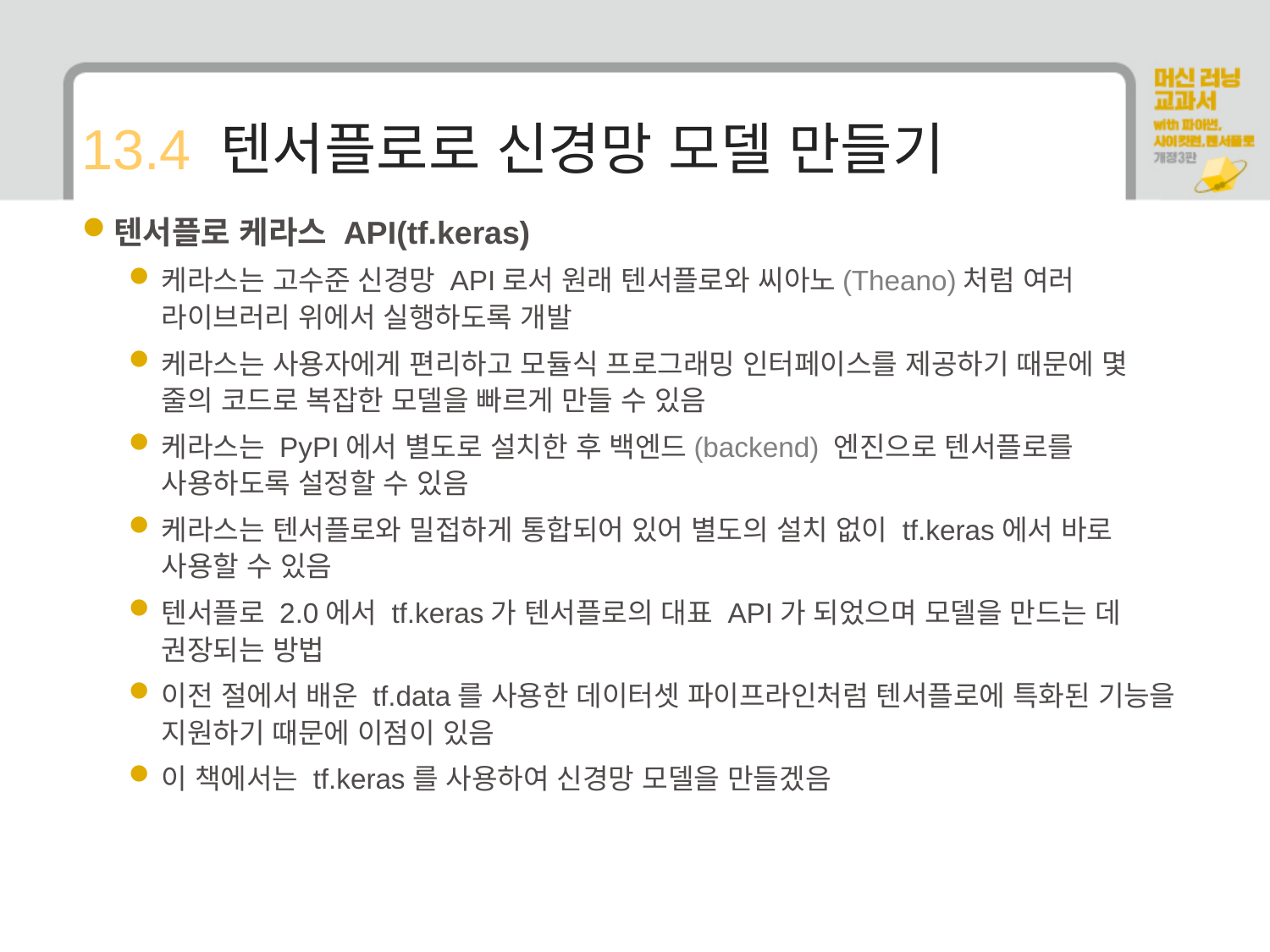

# 13.4 텐서플로로 신경망 모델 만들기
텐서플로 케라스 API(tf.keras)
케라스는 고수준 신경망 API로서 원래 텐서플로와 씨아노(Theano)처럼 여러 라이브러리 위에서 실행하도록 개발
케라스는 사용자에게 편리하고 모듈식 프로그래밍 인터페이스를 제공하기 때문에 몇 줄의 코드로 복잡한 모델을 빠르게 만들 수 있음
케라스는 PyPI에서 별도로 설치한 후 백엔드(backend) 엔진으로 텐서플로를 사용하도록 설정할 수 있음
케라스는 텐서플로와 밀접하게 통합되어 있어 별도의 설치 없이 tf.keras에서 바로 사용할 수 있음
텐서플로 2.0에서 tf.keras가 텐서플로의 대표 API가 되었으며 모델을 만드는 데 권장되는 방법
이전 절에서 배운 tf.data를 사용한 데이터셋 파이프라인처럼 텐서플로에 특화된 기능을 지원하기 때문에 이점이 있음
이 책에서는 tf.keras를 사용하여 신경망 모델을 만들겠음